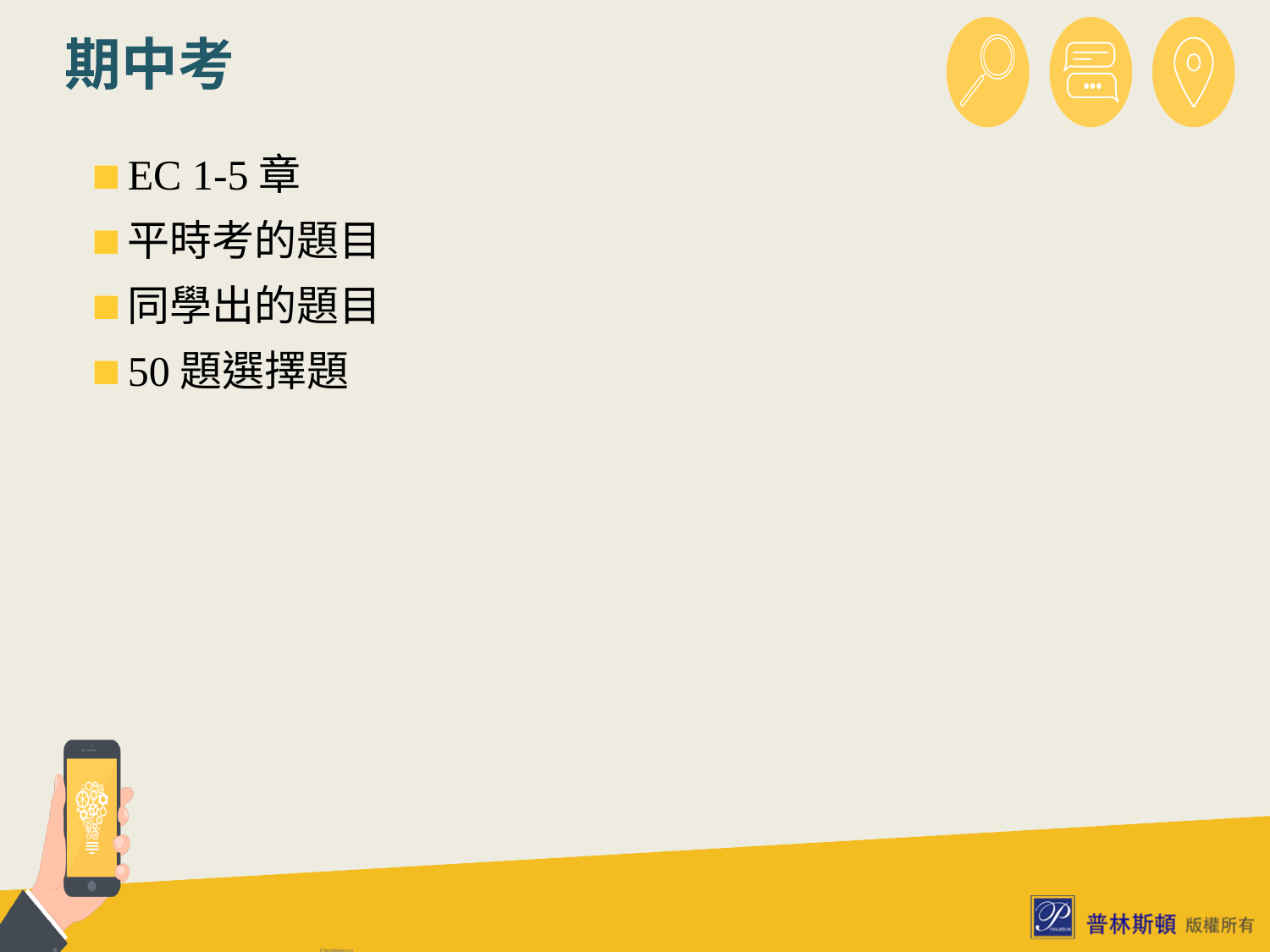

# 期中考
EC 1-5章
平時考的題目
同學出的題目
50題選擇題